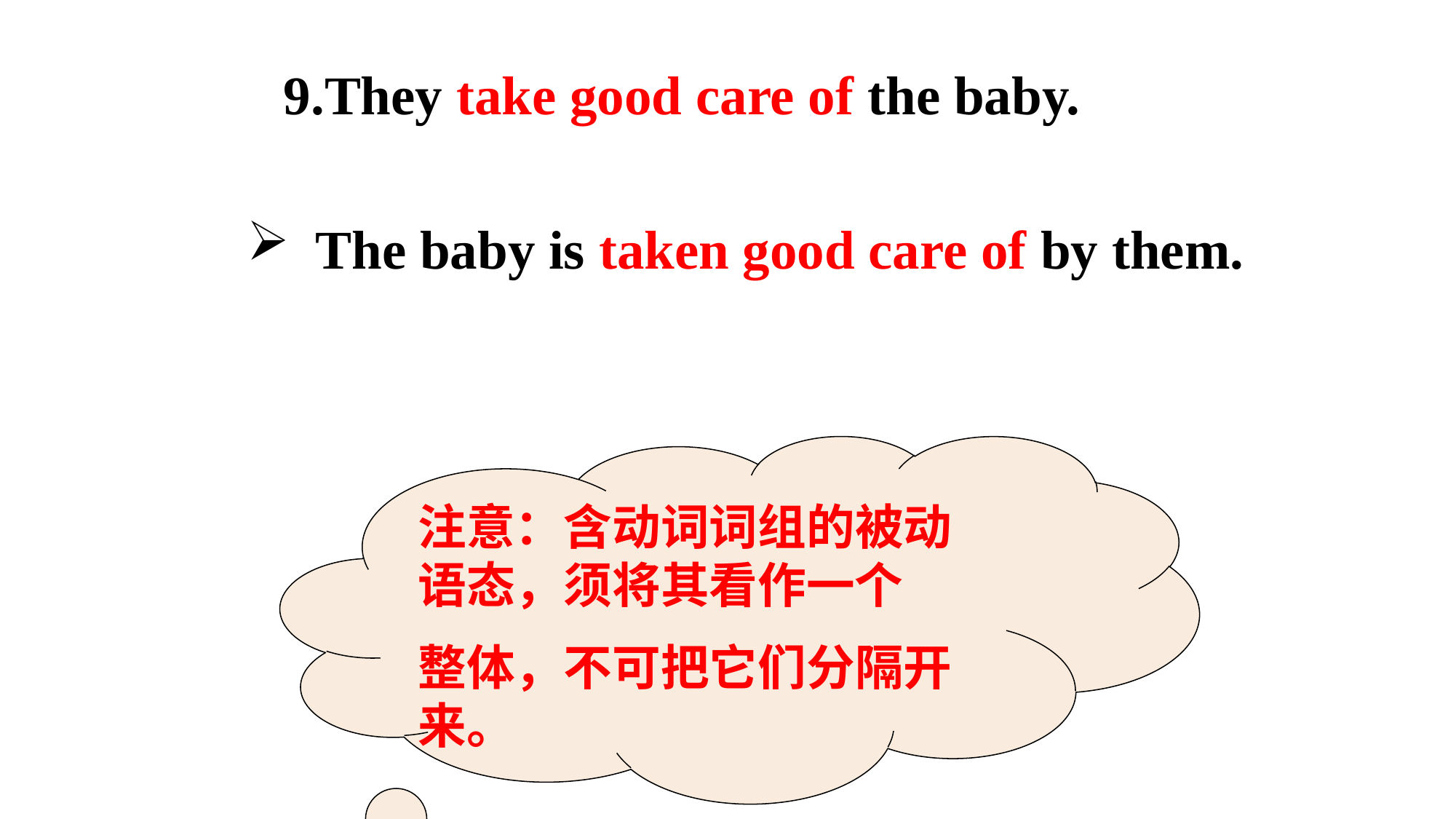

9.They take good care of the baby.
The baby is taken good care of by them.
注意：含动词词组的被动语态，须将其看作一个
整体，不可把它们分隔开来。